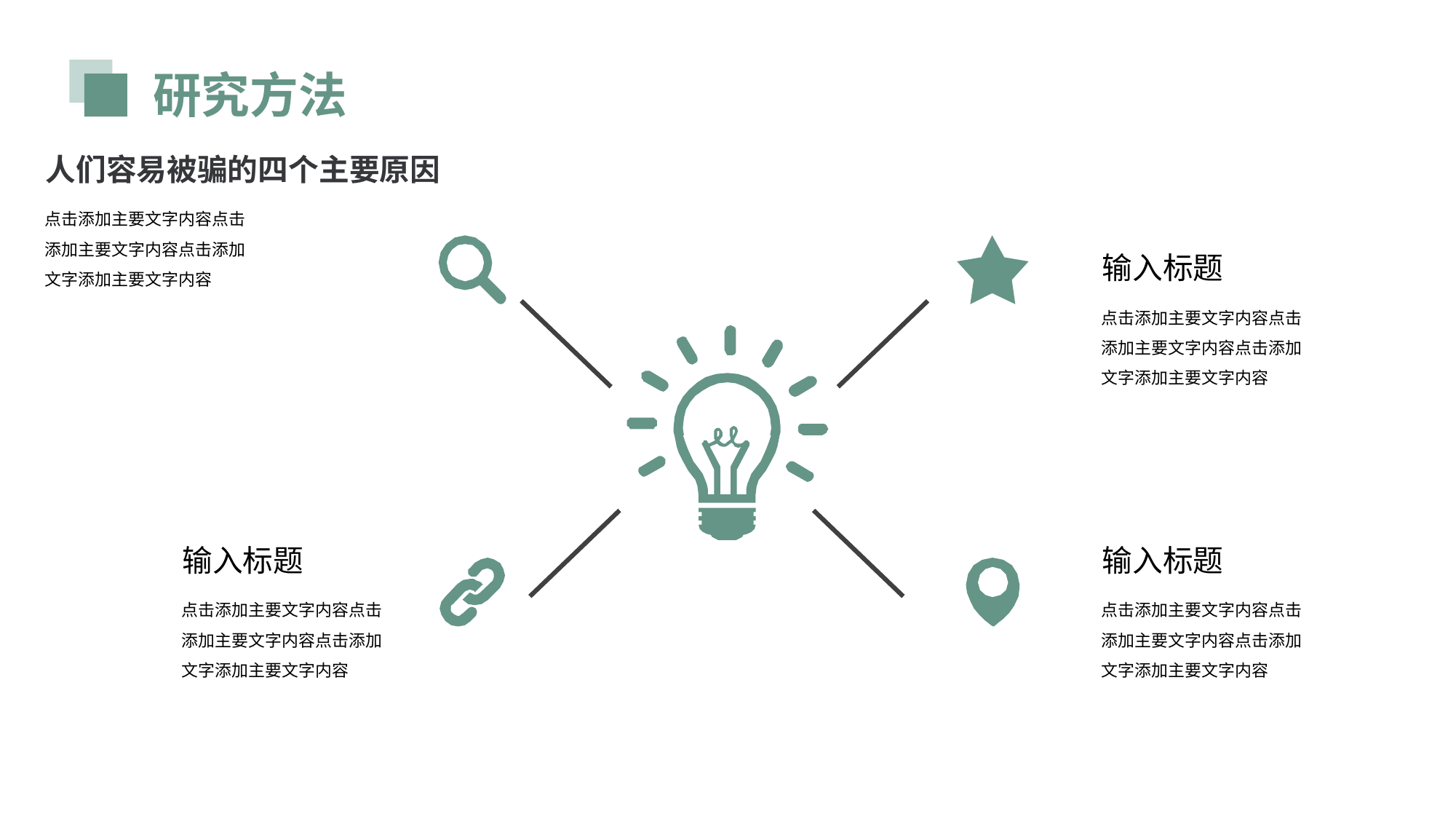

研究方法

人们容易被骗的四个主要原因

点击添加主要文字内容点击添加主要文字内容点击添加文字添加主要文字内容

输入标题
点击添加主要文字内容点击添加主要文字内容点击添加文字添加主要文字内容

输入标题
点击添加主要文字内容点击添加主要文字内容点击添加文字添加主要文字内容
输入标题
点击添加主要文字内容点击添加主要文字内容点击添加文字添加主要文字内容